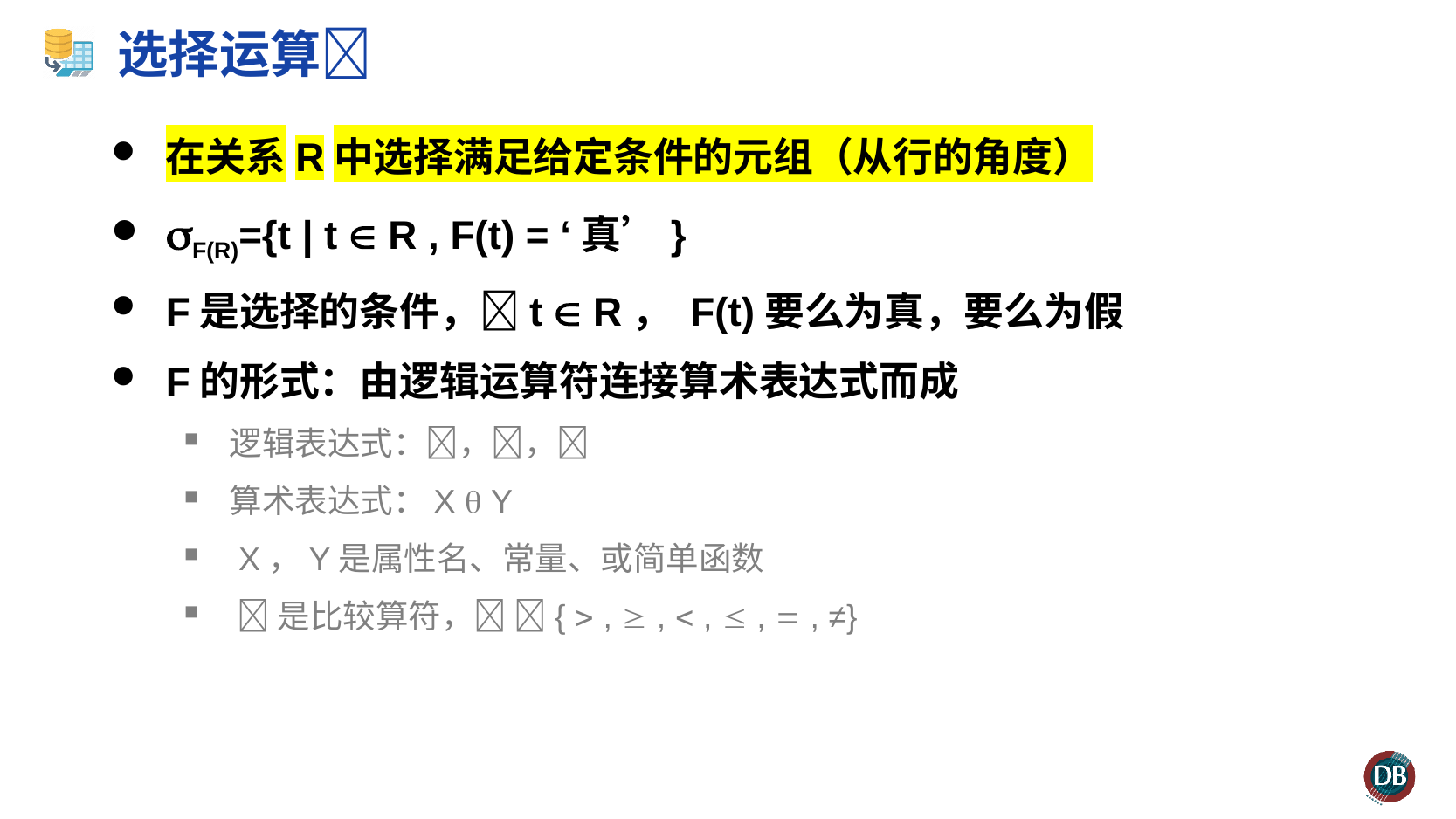

# 选择运算σ
在关系R中选择满足给定条件的元组（从行的角度）
σF(R)={t | t ∈ R , F(t) = ‘真’}
F是选择的条件，∀t ∈ R， F(t)要么为真，要么为假
F的形式：由逻辑运算符连接算术表达式而成
逻辑表达式：∧，∨，¬
算术表达式：X θ Y
 X，Y是属性名、常量、或简单函数
 θ是比较算符，θ ∈{ > , ≥ , < , ≤ , = , ≠}